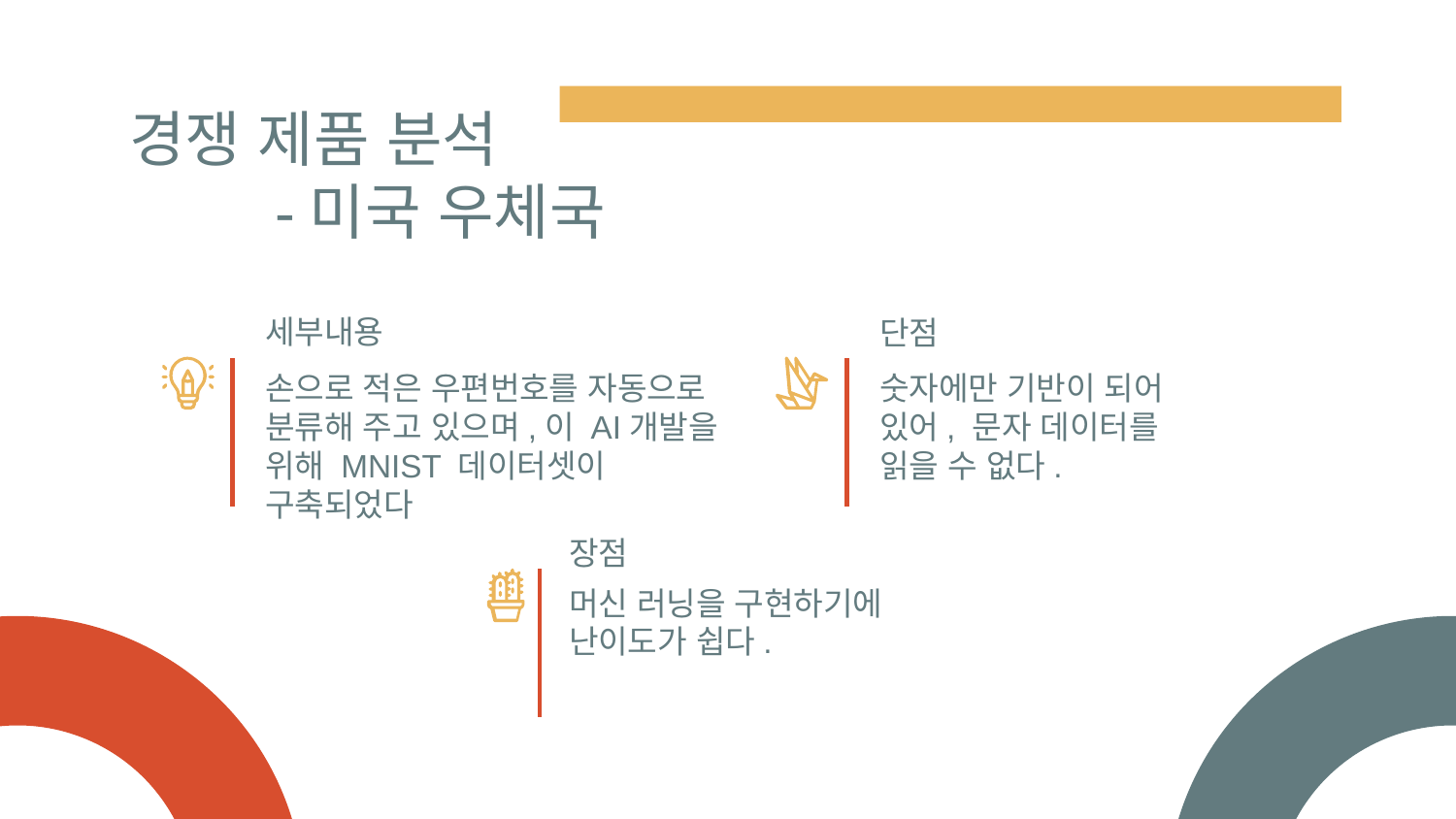

# 경쟁 제품 분석 -미국 우체국
세부내용
단점
숫자에만 기반이 되어 있어, 문자 데이터를 읽을 수 없다.
손으로 적은 우편번호를 자동으로 분류해 주고 있으며,이 AI개발을 위해 MNIST 데이터셋이 구축되었다

장점

머신 러닝을 구현하기에 난이도가 쉽다.